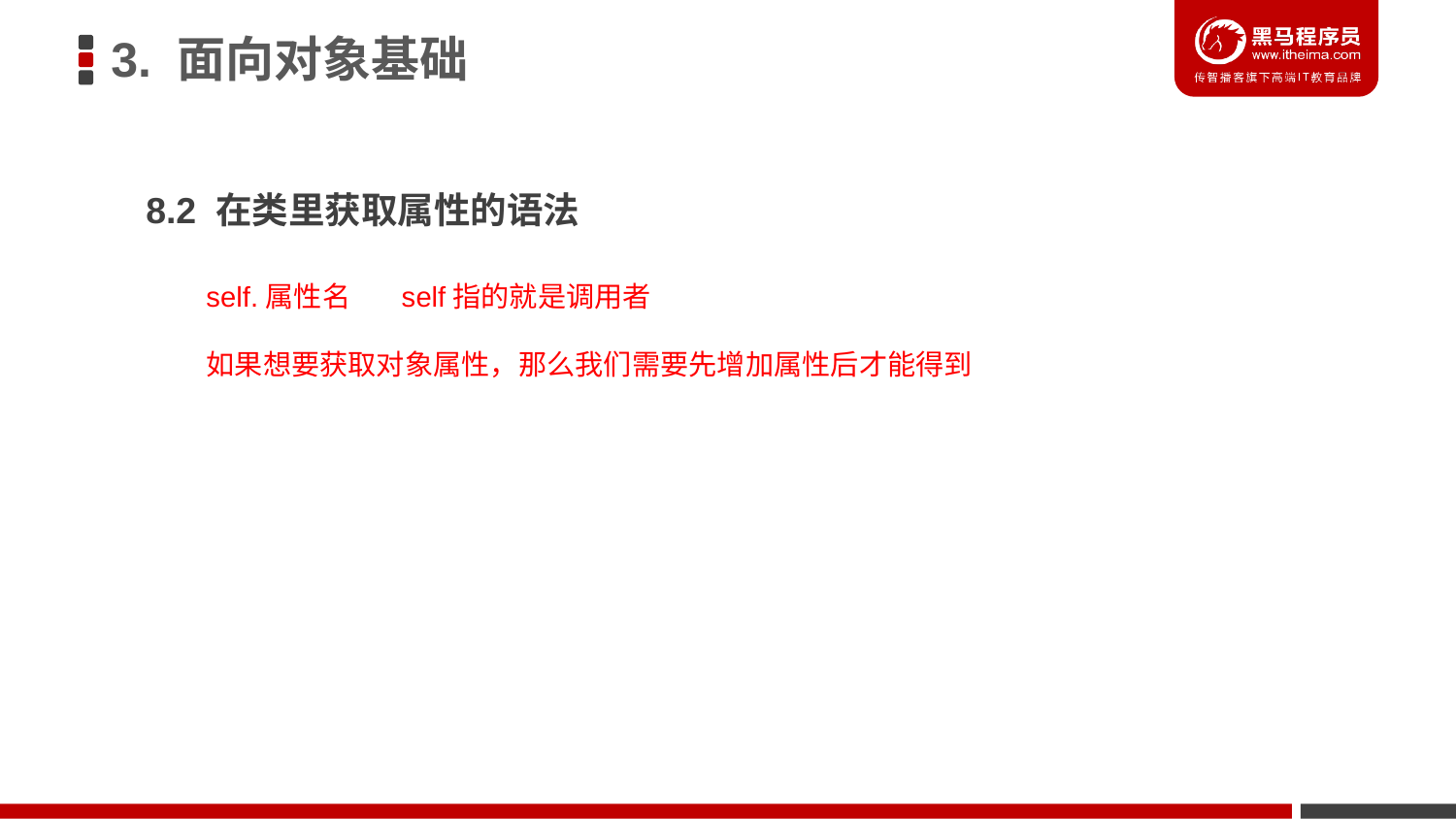

3. 面向对象基础

8.2 在类里获取属性的语法
self.属性名       self指的就是调用者

如果想要获取对象属性，那么我们需要先增加属性后才能得到